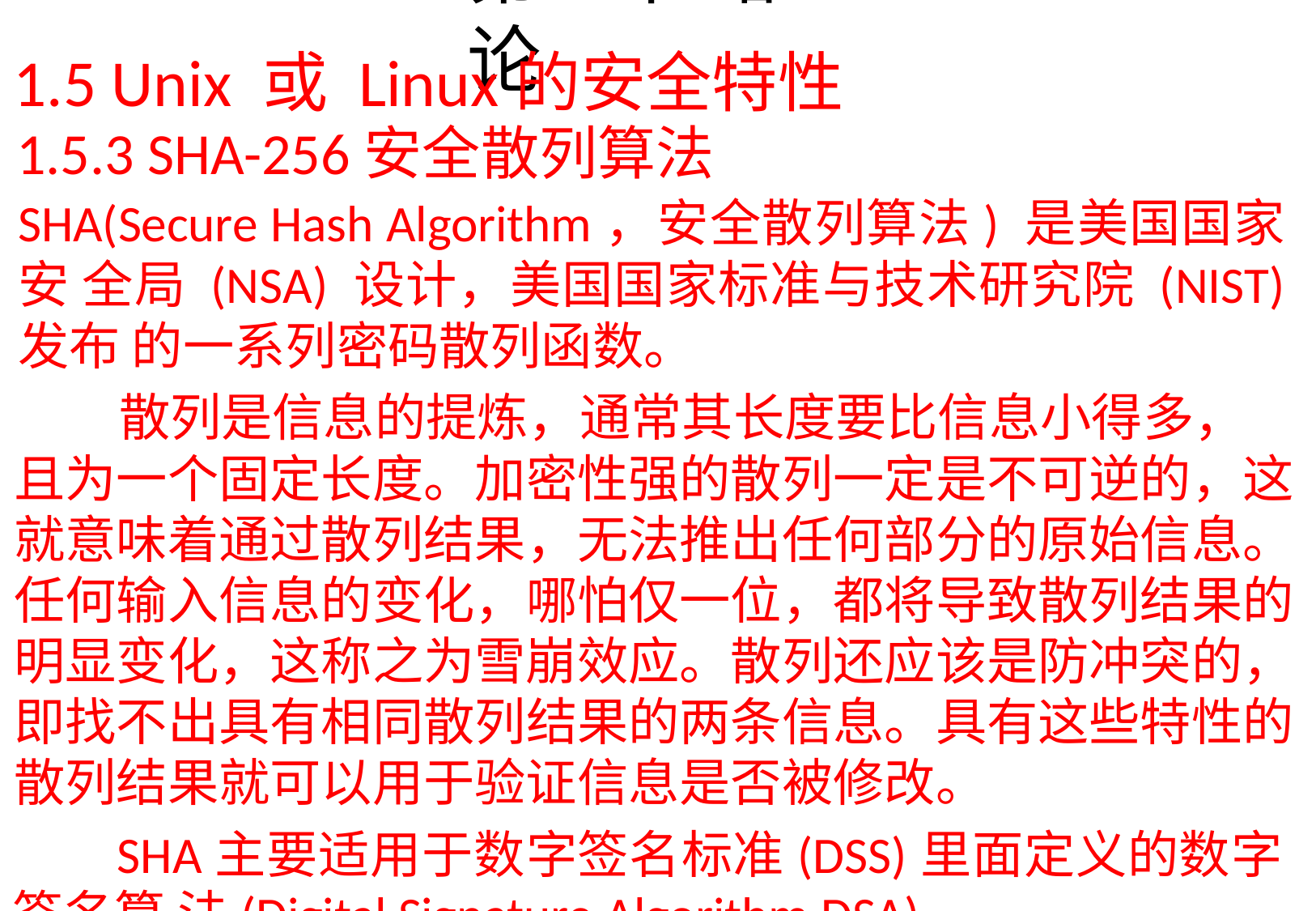

# 第1章 绪论
1.5 Unix 或 Linux的安全特性
1.5.3 SHA-256安全散列算法
SHA(Secure Hash Algorithm，安全散列算法) 是美国国家安 全局(NSA) 设计，美国国家标准与技术研究院 (NIST) 发布 的一系列密码散列函数。
散列是信息的提炼，通常其长度要比信息小得多，  且为一个固定长度。加密性强的散列一定是不可逆的，这 就意味着通过散列结果，无法推出任何部分的原始信息。 任何输入信息的变化，哪怕仅一位，都将导致散列结果的 明显变化，这称之为雪崩效应。散列还应该是防冲突的， 即找不出具有相同散列结果的两条信息。具有这些特性的 散列结果就可以用于验证信息是否被修改。
SHA主要适用于数字签名标准(DSS)里面定义的数字签名算 法(Digital Signature Algorithm DSA)。